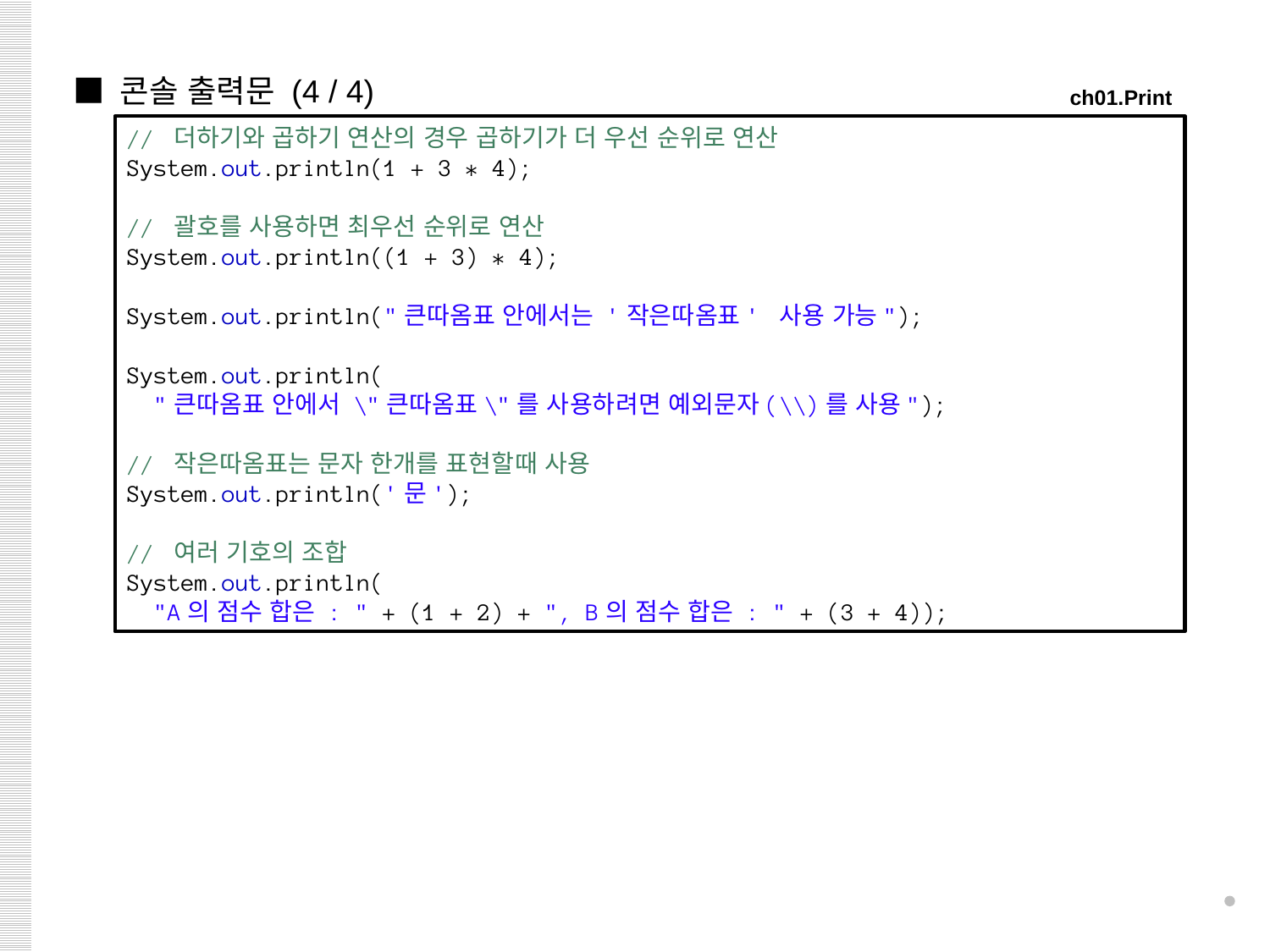

■ 콘솔 출력문 (4 / 4)
ch01.Print
// 더하기와 곱하기 연산의 경우 곱하기가 더 우선 순위로 연산
System.out.println(1 + 3 * 4);

// 괄호를 사용하면 최우선 순위로 연산
System.out.println((1 + 3) * 4);

System.out.println("큰따옴표 안에서는 '작은따옴표' 사용 가능");

System.out.println(
  "큰따옴표 안에서 \"큰따옴표\"를 사용하려면 예외문자(\\)를 사용");

// 작은따옴표는 문자 한개를 표현할때 사용
System.out.println('문');

// 여러 기호의 조합
System.out.println(
  "A의 점수 합은 : " + (1 + 2) + ", B의 점수 합은 : " + (3 + 4));